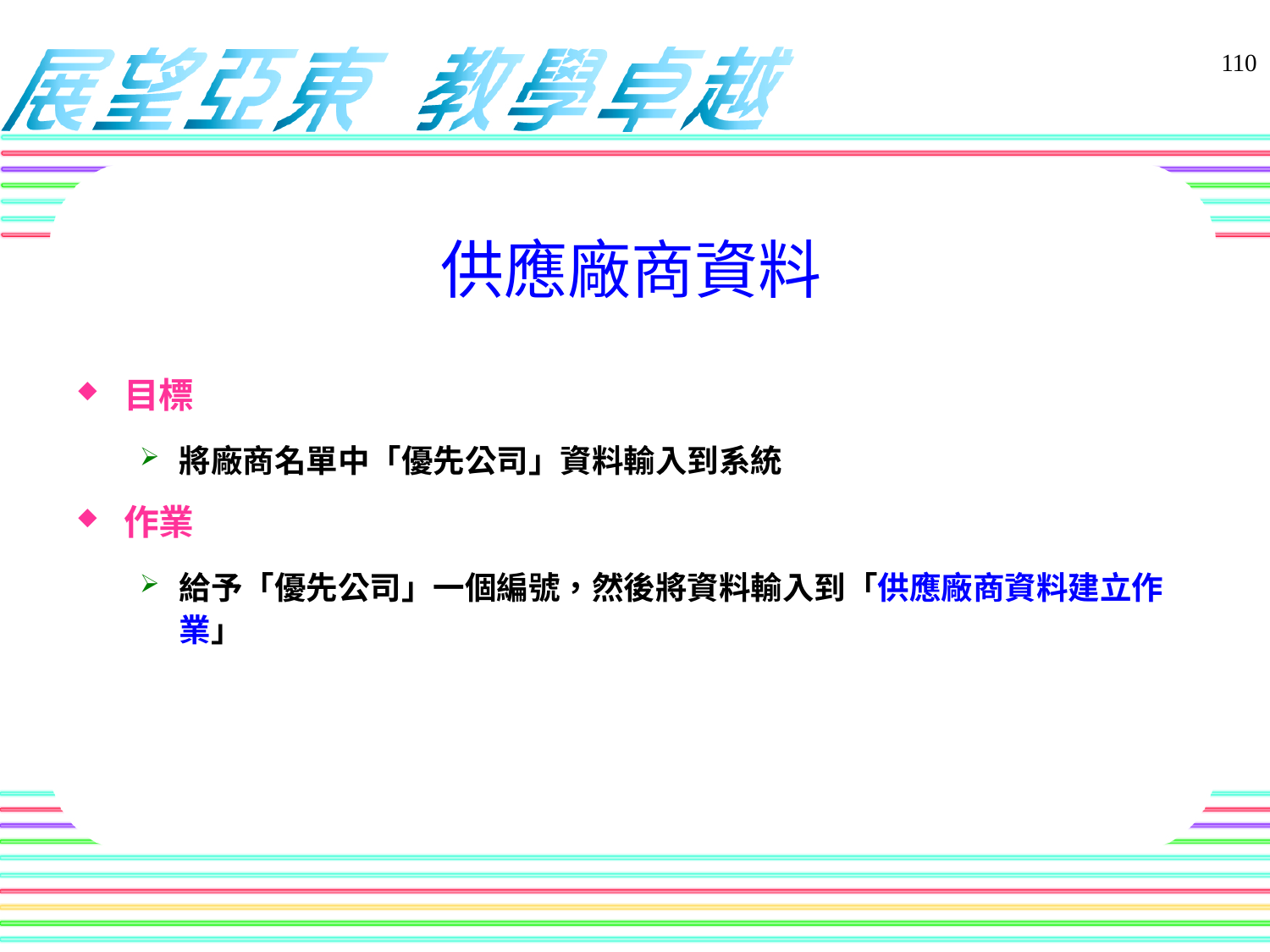

110
# 供應廠商資料
目標
將廠商名單中「優先公司」資料輸入到系統
作業
給予「優先公司」一個編號，然後將資料輸入到「供應廠商資料建立作業」